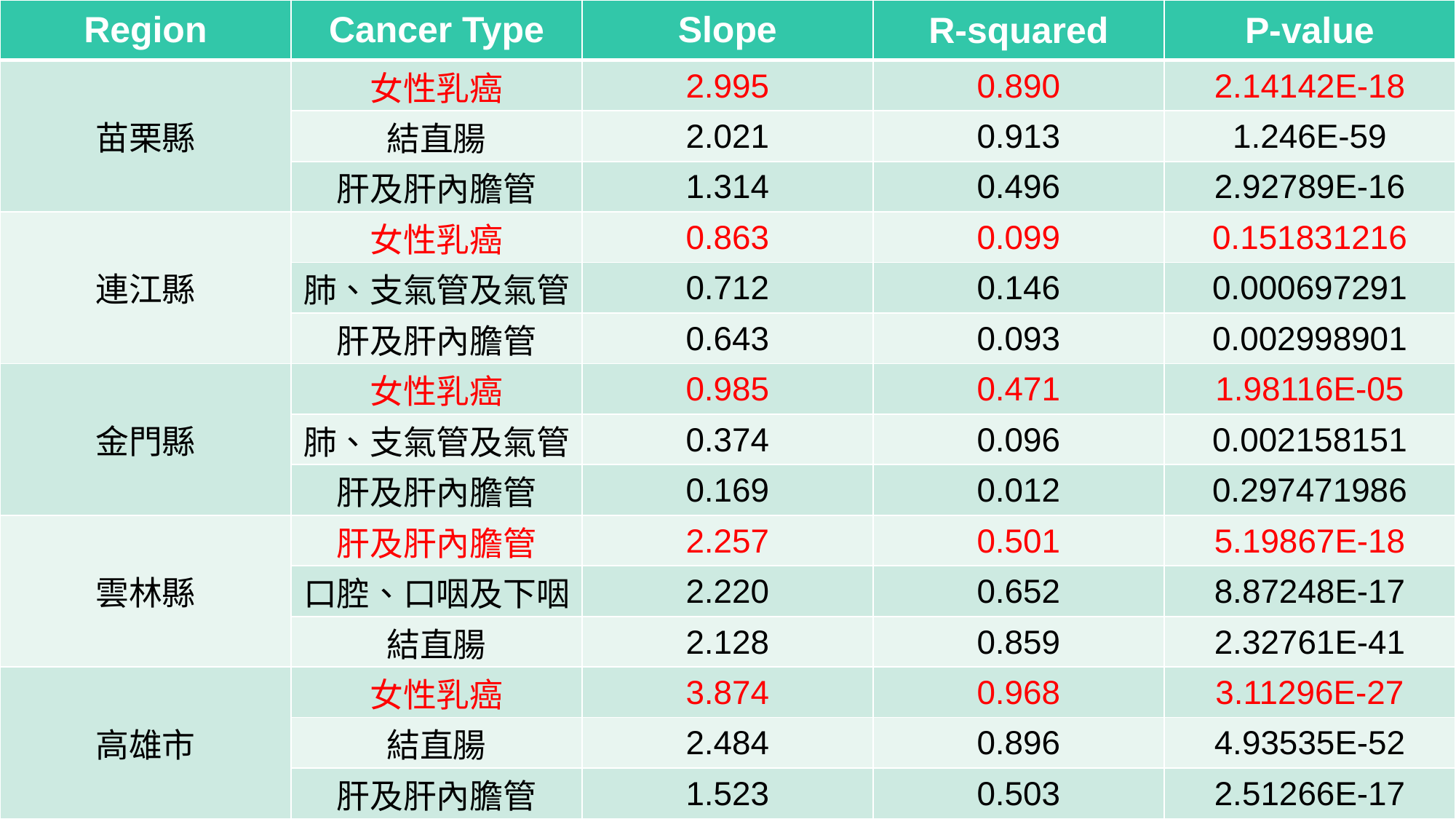

| Region | Cancer Type | Slope | R-squared | P-value |
| --- | --- | --- | --- | --- |
| 苗栗縣 | 女性乳癌 | 2.995 | 0.890 | 2.14142E-18 |
|  | 結直腸 | 2.021 | 0.913 | 1.246E-59 |
|  | 肝及肝內膽管 | 1.314 | 0.496 | 2.92789E-16 |
| 連江縣 | 女性乳癌 | 0.863 | 0.099 | 0.151831216 |
|  | 肺、支氣管及氣管 | 0.712 | 0.146 | 0.000697291 |
|  | 肝及肝內膽管 | 0.643 | 0.093 | 0.002998901 |
| 金門縣 | 女性乳癌 | 0.985 | 0.471 | 1.98116E-05 |
|  | 肺、支氣管及氣管 | 0.374 | 0.096 | 0.002158151 |
|  | 肝及肝內膽管 | 0.169 | 0.012 | 0.297471986 |
| 雲林縣 | 肝及肝內膽管 | 2.257 | 0.501 | 5.19867E-18 |
|  | 口腔、口咽及下咽 | 2.220 | 0.652 | 8.87248E-17 |
|  | 結直腸 | 2.128 | 0.859 | 2.32761E-41 |
| 高雄市 | 女性乳癌 | 3.874 | 0.968 | 3.11296E-27 |
|  | 結直腸 | 2.484 | 0.896 | 4.93535E-52 |
|  | 肝及肝內膽管 | 1.523 | 0.503 | 2.51266E-17 |